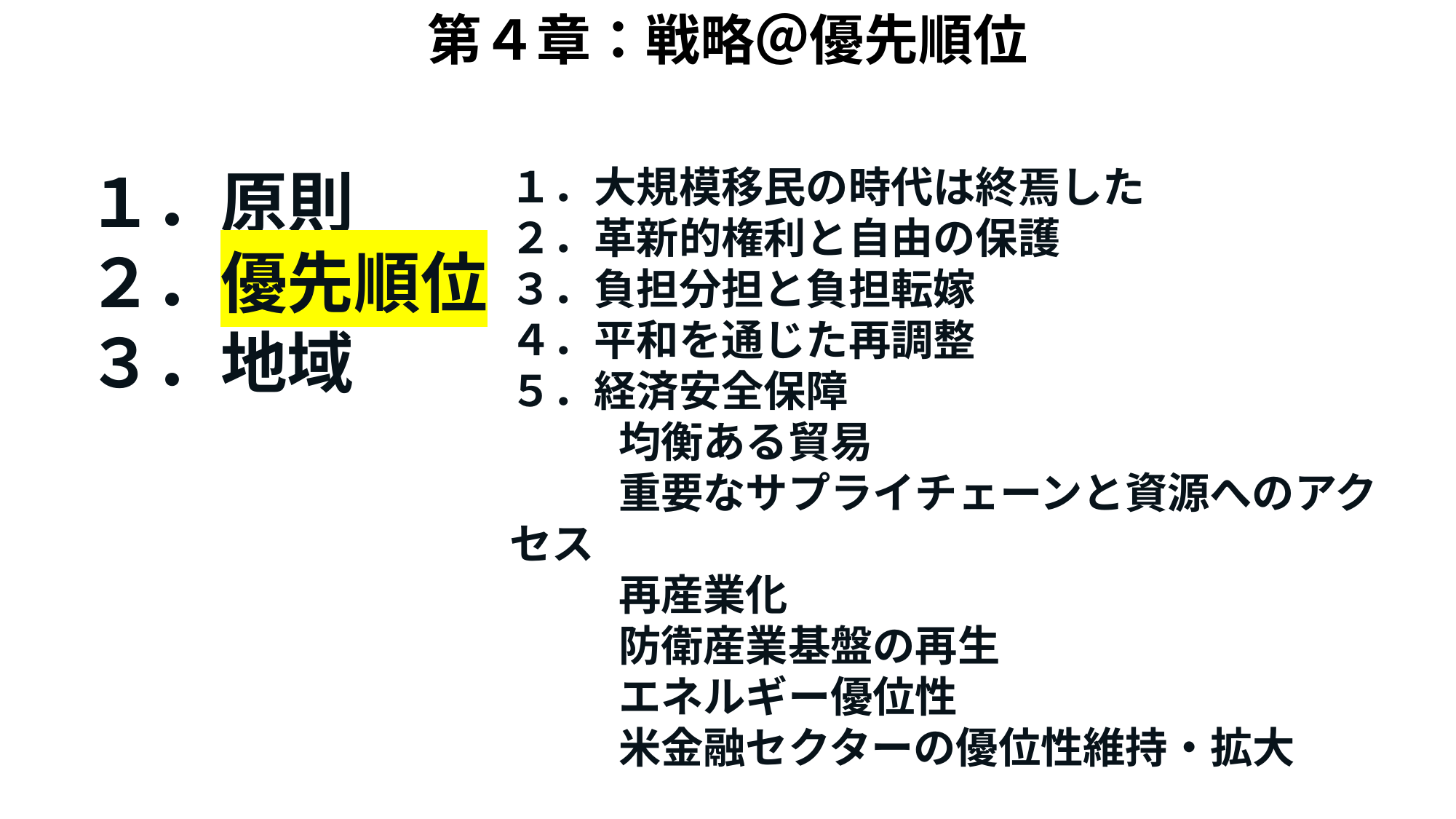

第４章：戦略＠優先順位
１．原則
２．優先順位
３．地域
１．大規模移民の時代は終焉した
２．革新的権利と自由の保護
３．負担分担と負担転嫁
４．平和を通じた再調整
５．経済安全保障
	均衡ある貿易
	重要なサプライチェーンと資源へのアクセス
	再産業化
	防衛産業基盤の再生
	エネルギー優位性
	米金融セクターの優位性維持・拡大